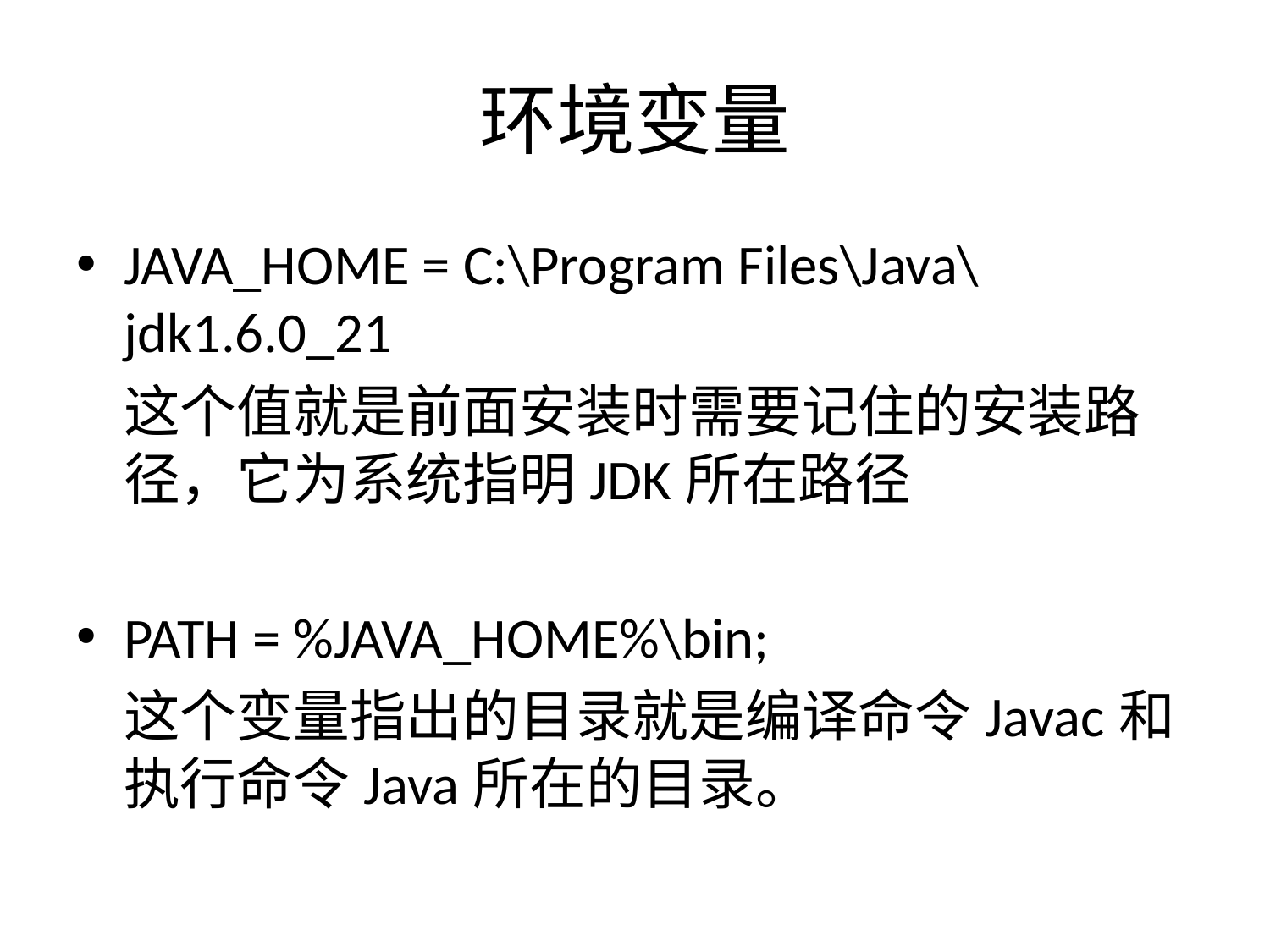

# 环境变量
JAVA_HOME = C:\Program Files\Java\jdk1.6.0_21
	这个值就是前面安装时需要记住的安装路径，它为系统指明JDK所在路径

PATH = %JAVA_HOME%\bin;
	这个变量指出的目录就是编译命令Javac和执行命令Java所在的目录。